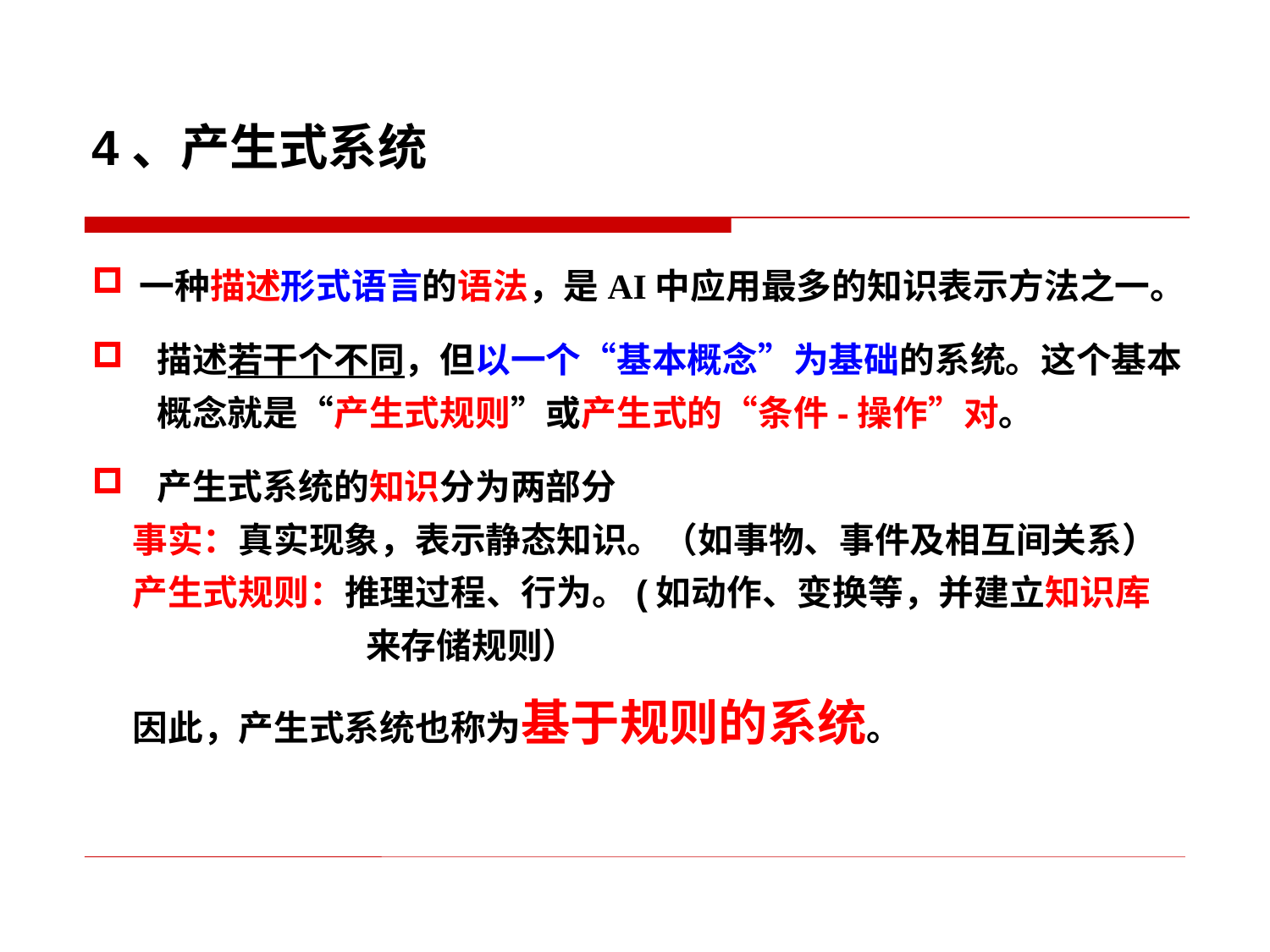

4、产生式系统
一种描述形式语言的语法，是AI中应用最多的知识表示方法之一。
描述若干个不同，但以一个“基本概念”为基础的系统。这个基本概念就是“产生式规则”或产生式的“条件-操作”对。
产生式系统的知识分为两部分
    事实：真实现象，表示静态知识。（如事物、事件及相互间关系）
    产生式规则：推理过程、行为。(如动作、变换等，并建立知识库
                                 来存储规则）
    因此，产生式系统也称为基于规则的系统。